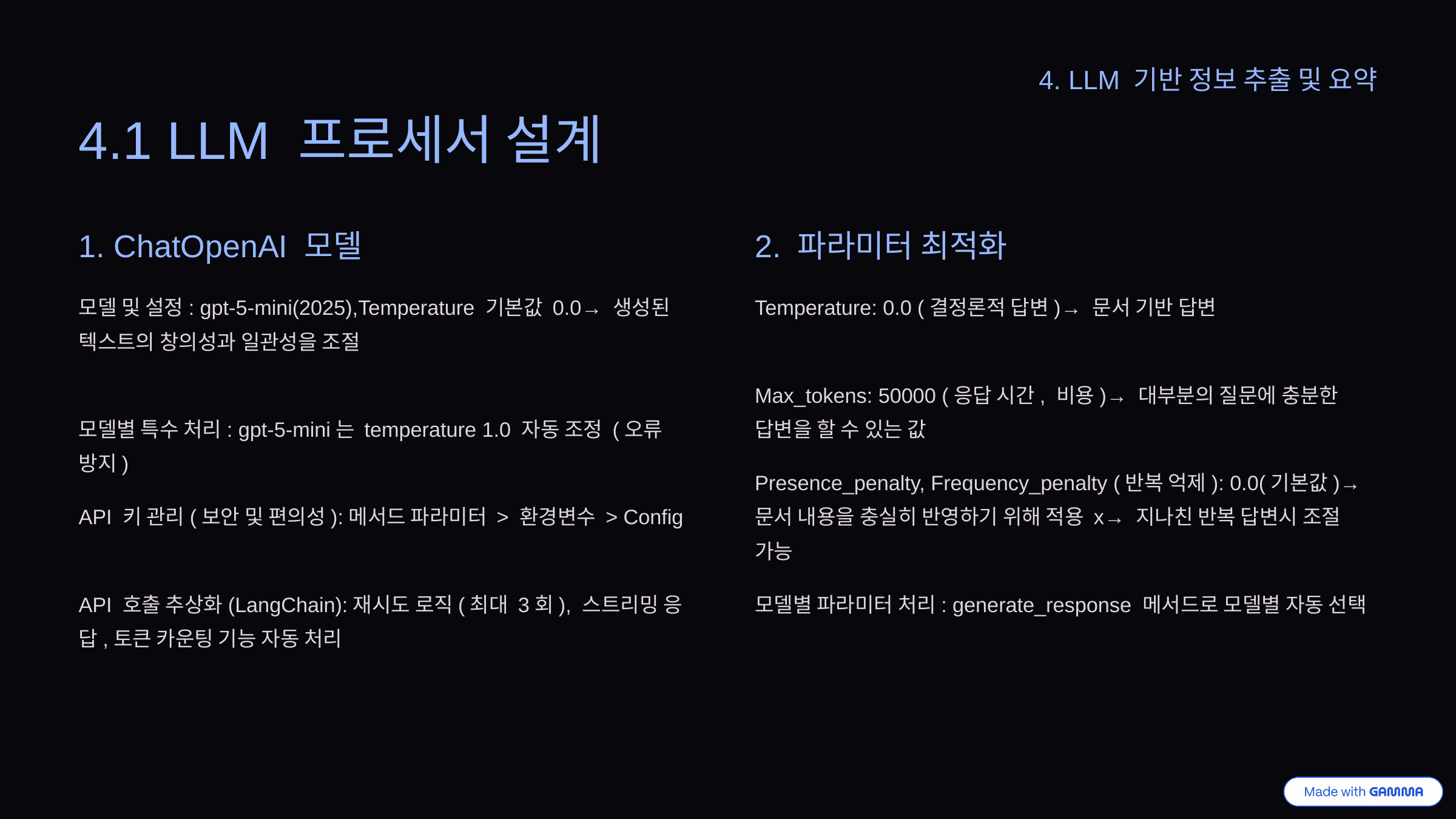

4. LLM 기반 정보 추출 및 요약
4.1 LLM 프로세서 설계
1. ChatOpenAI 모델
2. 파라미터 최적화
모델 및 설정: gpt-5-mini(2025),Temperature 기본값 0.0→ 생성된 텍스트의 창의성과 일관성을 조절
Temperature: 0.0 (결정론적 답변)→ 문서 기반 답변
Max_tokens: 50000 (응답 시간, 비용)→ 대부분의 질문에 충분한 답변을 할 수 있는 값
모델별 특수 처리: gpt-5-mini는 temperature 1.0 자동 조정 (오류 방지)
Presence_penalty, Frequency_penalty (반복 억제): 0.0(기본값)→ 문서 내용을 충실히 반영하기 위해 적용 x→ 지나친 반복 답변시 조절 가능
API 키 관리(보안 및 편의성):메서드 파라미터 > 환경변수 > Config
API 호출 추상화(LangChain):재시도 로직(최대 3회), 스트리밍 응답,토큰 카운팅 기능 자동 처리
모델별 파라미터 처리: generate_response 메서드로 모델별 자동 선택